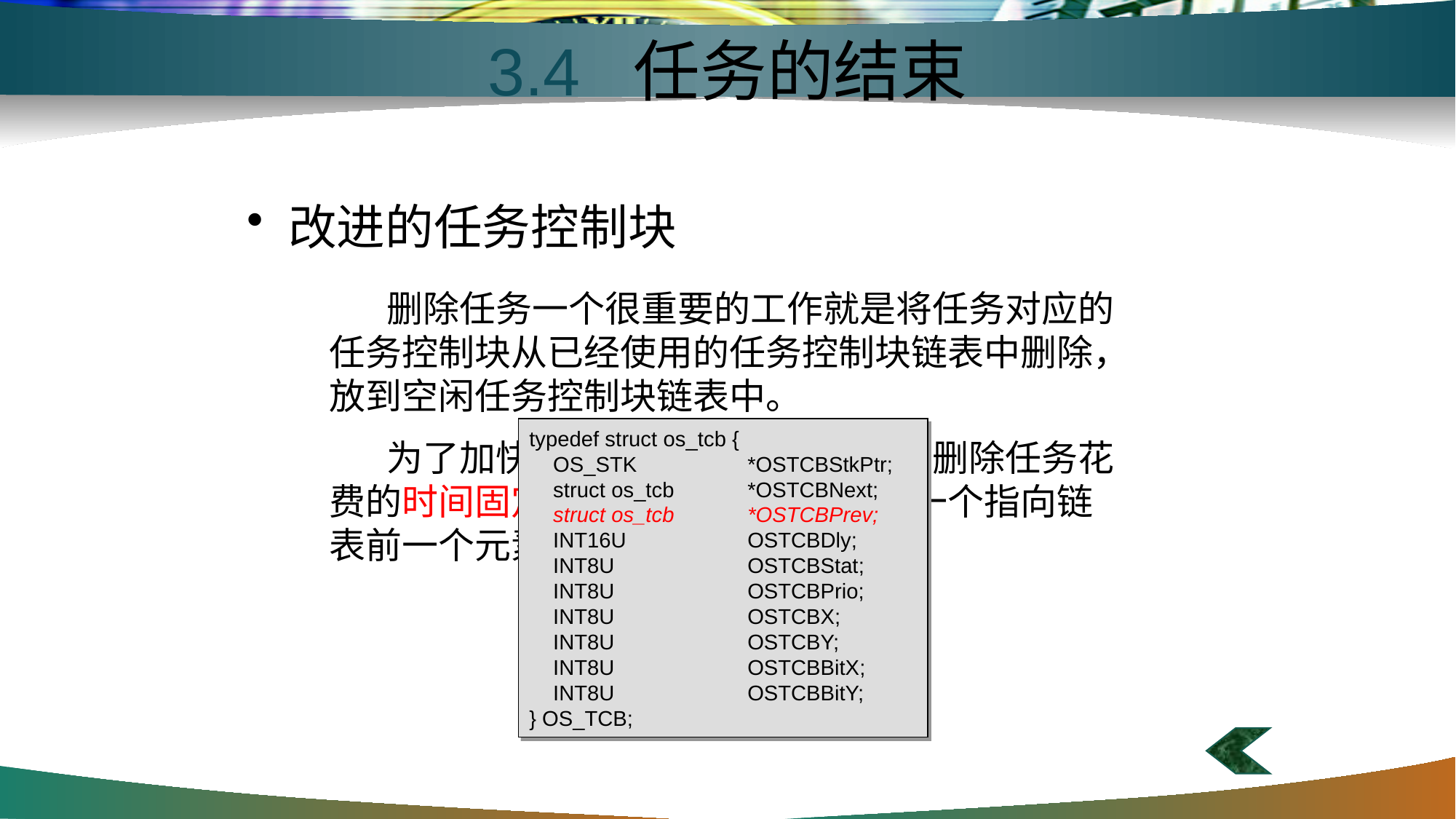

3.4  任务的结束
#

改进的任务控制块
      删除任务一个很重要的工作就是将任务对应的任务控制块从已经使用的任务控制块链表中删除，放到空闲任务控制块链表中。
      为了加快删除任务的速度（同时使删除任务花费的时间固定），任务控制块增加了一个指向链表前一个元素的OSTCBPrev指针。
typedef struct os_tcb {
    OS_STK     	*OSTCBStkPtr;
    struct os_tcb 	*OSTCBNext;
    struct os_tcb 	*OSTCBPrev;
    INT16U     	OSTCBDly;
    INT8U      	OSTCBStat;
    INT8U      	OSTCBPrio;
    INT8U      	OSTCBX;
    INT8U      	OSTCBY;
    INT8U      	OSTCBBitX;
    INT8U       	OSTCBBitY;
} OS_TCB;